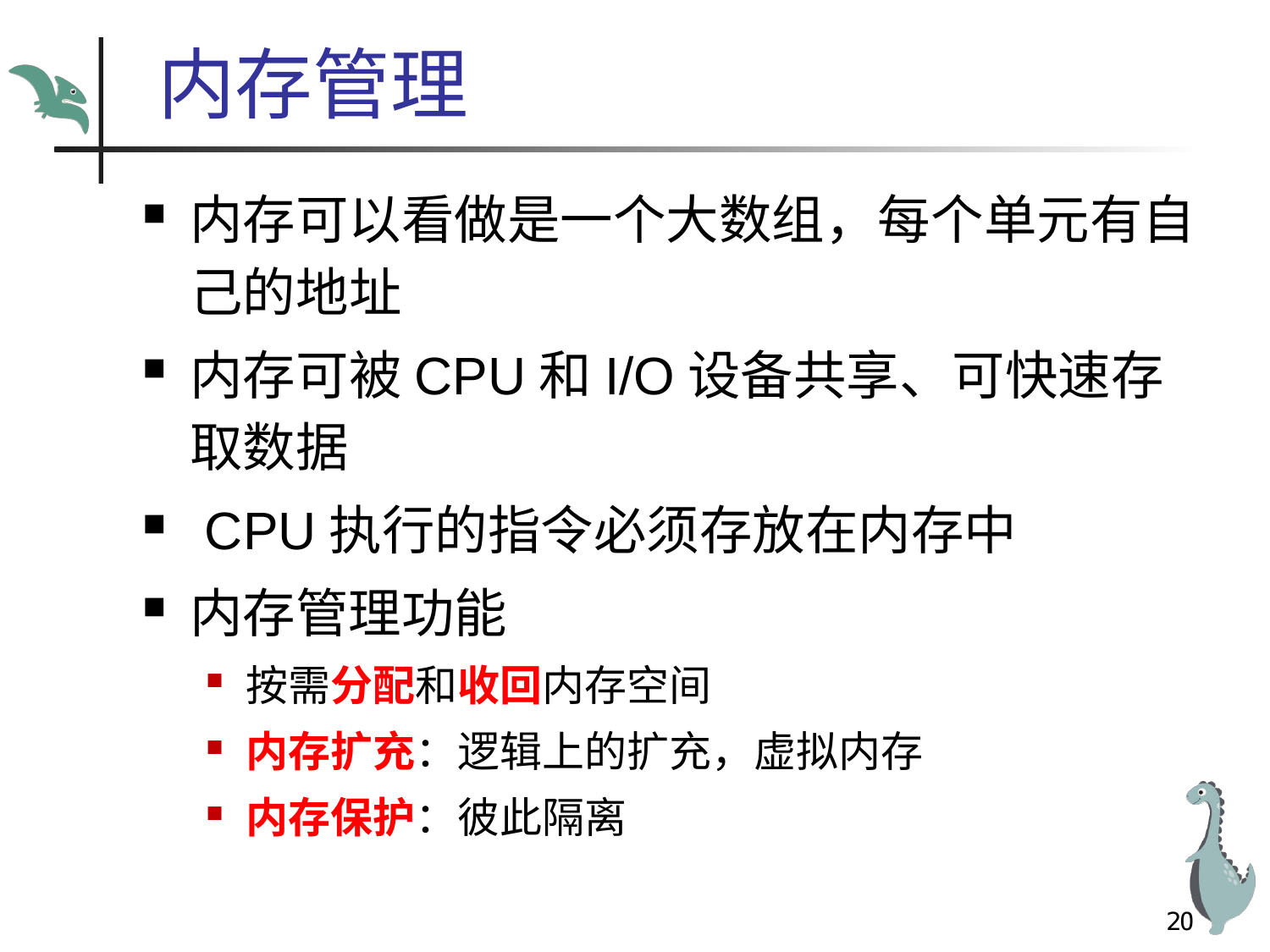

# 内存管理
内存可以看做是一个大数组，每个单元有自己的地址
内存可被CPU和I/O设备共享、可快速存取数据
 CPU执行的指令必须存放在内存中
内存管理功能
按需分配和收回内存空间
内存扩充：逻辑上的扩充，虚拟内存
内存保护：彼此隔离
20